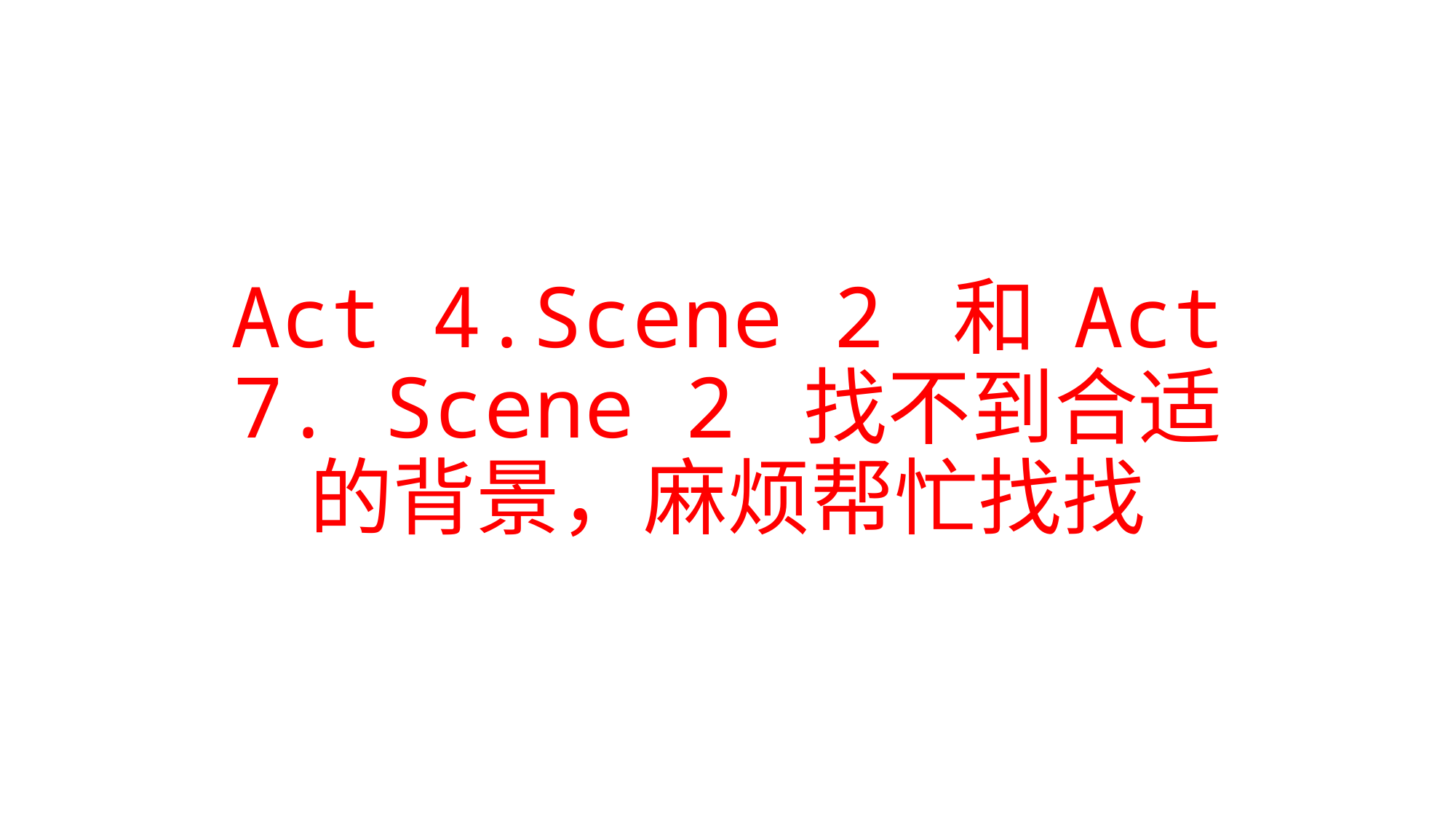

# Act 4.Scene 2 和 Act 7. Scene 2 找不到合适的背景，麻烦帮忙找找